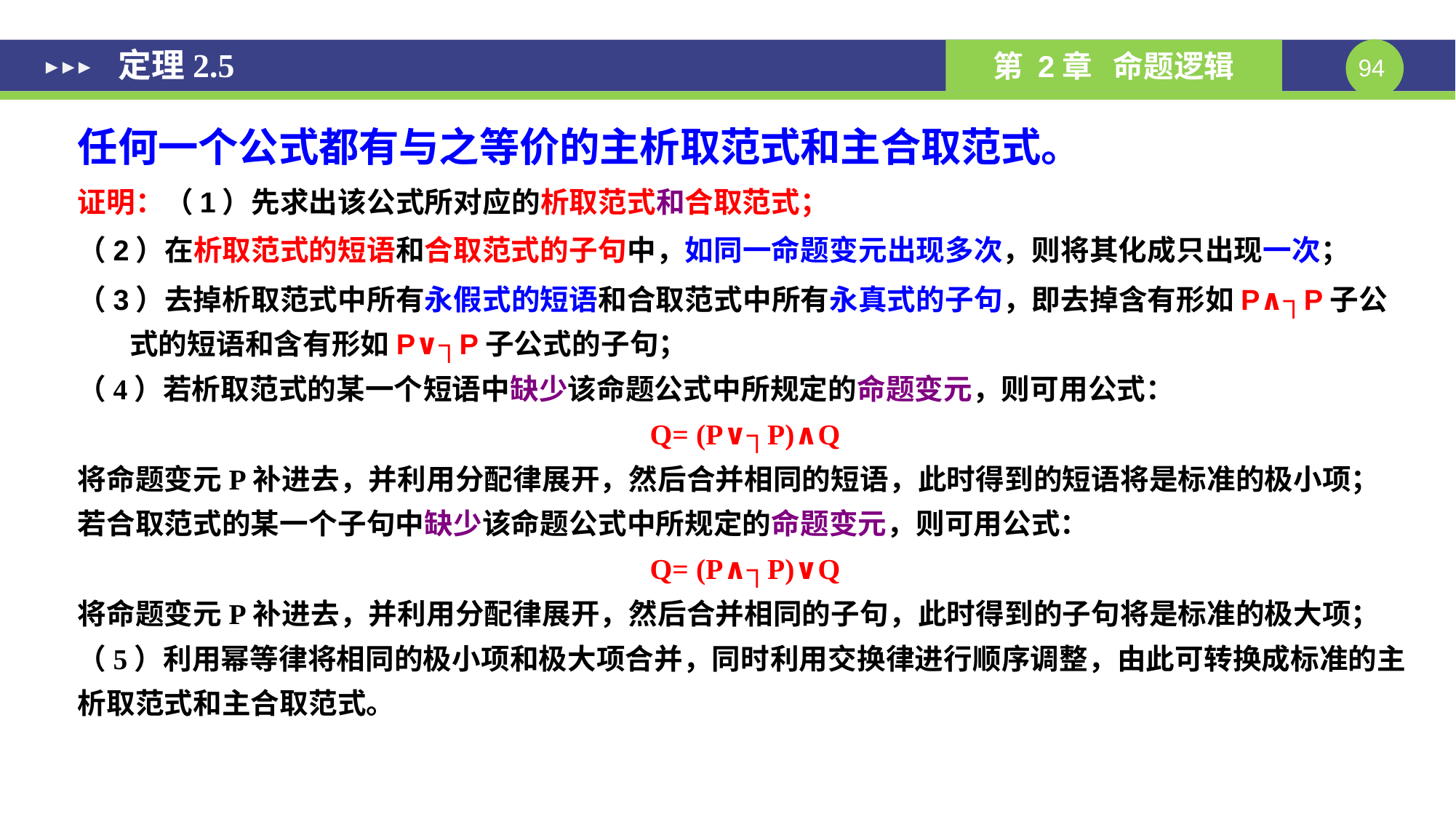

# 定理2.5
任何一个公式都有与之等价的主析取范式和主合取范式。
证明：（1）先求出该公式所对应的析取范式和合取范式；
（2）在析取范式的短语和合取范式的子句中，如同一命题变元出现多次，则将其化成只出现一次；
（3）去掉析取范式中所有永假式的短语和合取范式中所有永真式的子句，即去掉含有形如P∧┐P子公式的短语和含有形如P∨┐P子公式的子句；
（4）若析取范式的某一个短语中缺少该命题公式中所规定的命题变元，则可用公式：
Q= (P∨┐P)∧Q
将命题变元P补进去，并利用分配律展开，然后合并相同的短语，此时得到的短语将是标准的极小项；
若合取范式的某一个子句中缺少该命题公式中所规定的命题变元，则可用公式：
Q= (P∧┐P)∨Q
将命题变元P补进去，并利用分配律展开，然后合并相同的子句，此时得到的子句将是标准的极大项；
（5）利用幂等律将相同的极小项和极大项合并，同时利用交换律进行顺序调整，由此可转换成标准的主析取范式和主合取范式。